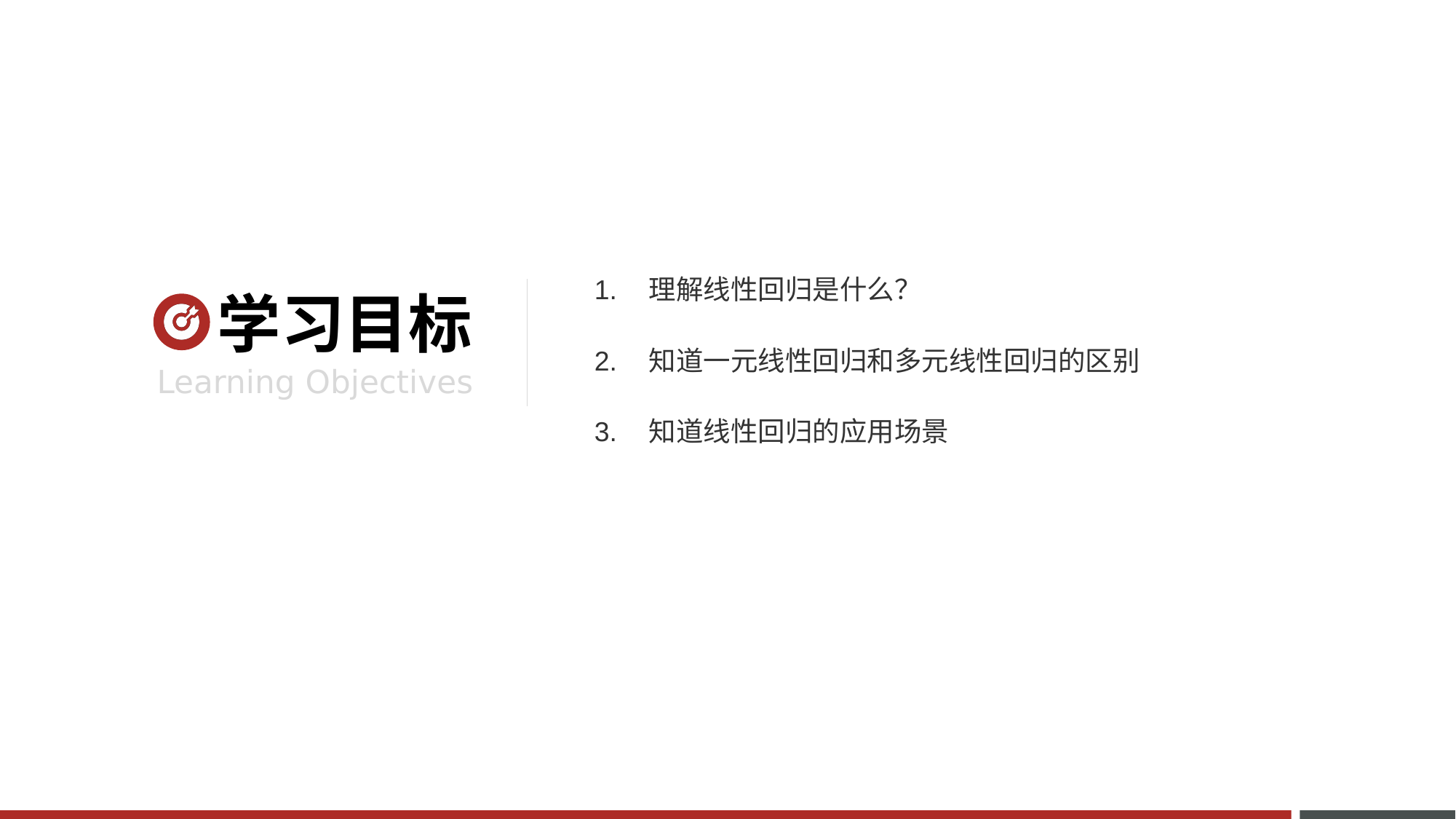

理解线性回归是什么？
知道一元线性回归和多元线性回归的区别
知道线性回归的应用场景